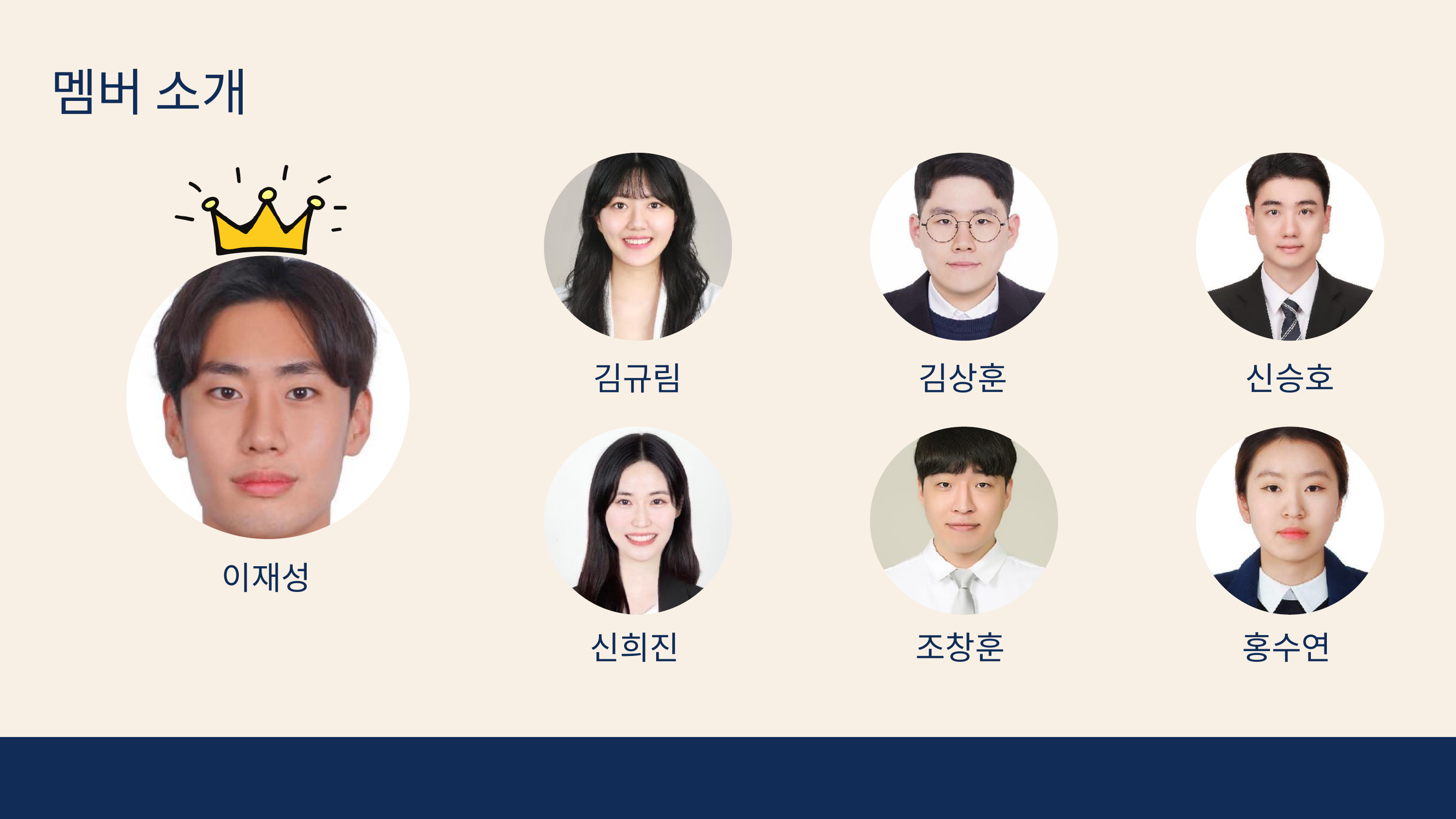

멤버 소개

김규림
김상훈
신승호

신희진
조창훈
홍수연

이재성